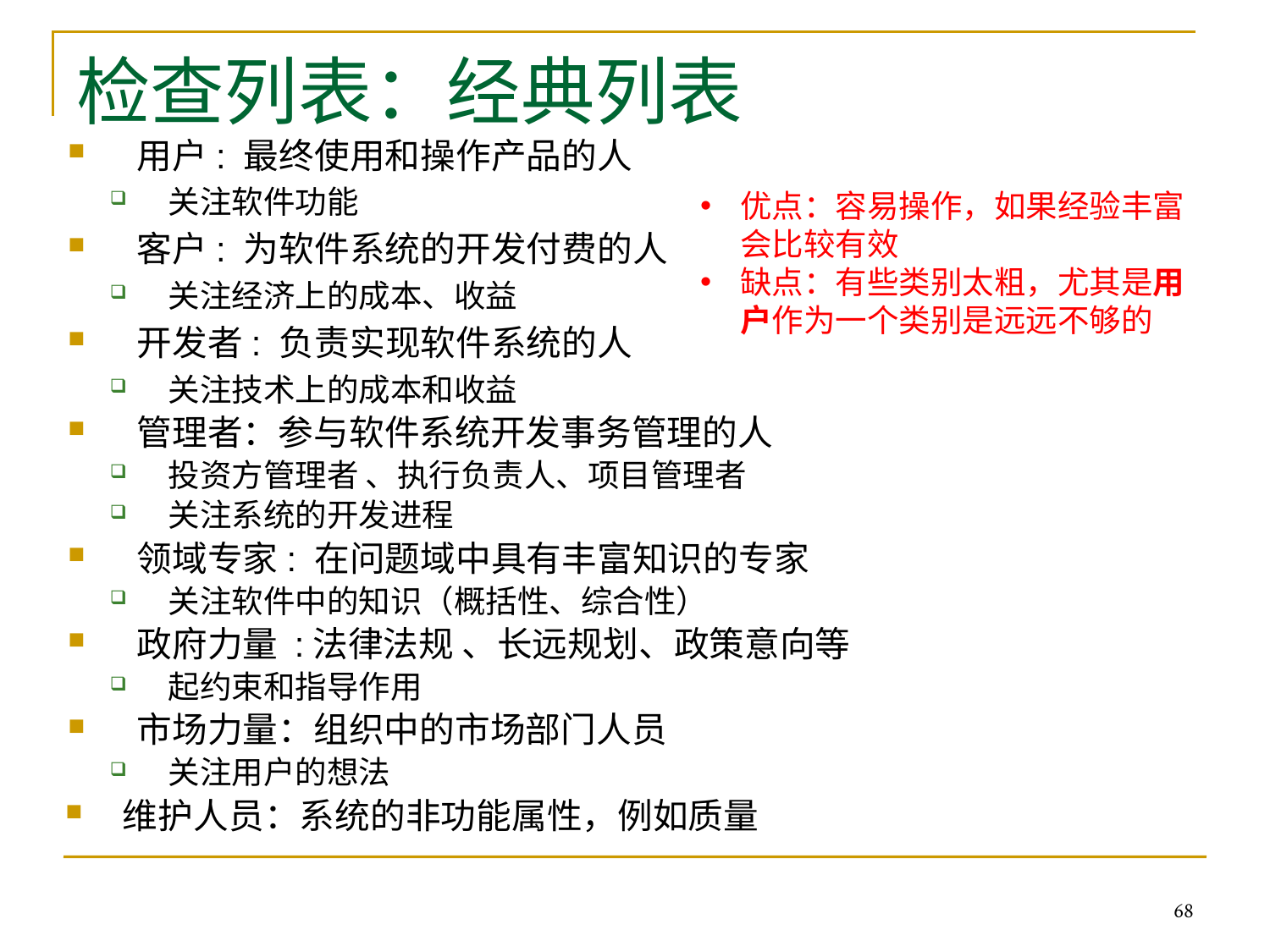

# 检查列表：经典列表
用户: 最终使用和操作产品的人
关注软件功能
客户: 为软件系统的开发付费的人
关注经济上的成本、收益
开发者: 负责实现软件系统的人
关注技术上的成本和收益
管理者：参与软件系统开发事务管理的人
投资方管理者 、执行负责人、项目管理者
关注系统的开发进程
领域专家: 在问题域中具有丰富知识的专家
关注软件中的知识（概括性、综合性）
政府力量 :法律法规 、长远规划、政策意向等
起约束和指导作用
市场力量：组织中的市场部门人员
关注用户的想法
维护人员：系统的非功能属性，例如质量
优点：容易操作，如果经验丰富会比较有效
缺点：有些类别太粗，尤其是用户作为一个类别是远远不够的
68